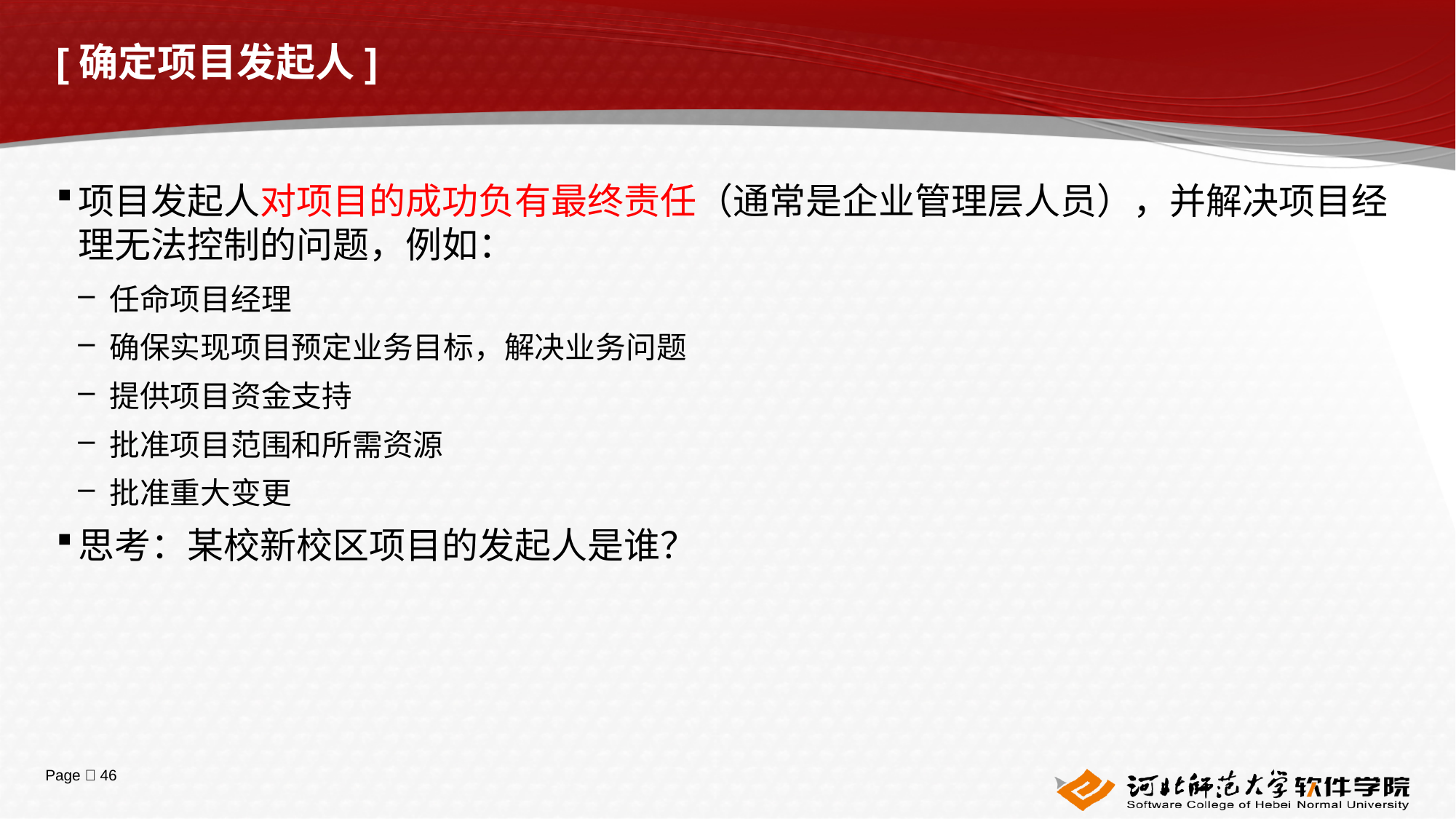

# [确定项目发起人]
项目发起人对项目的成功负有最终责任（通常是企业管理层人员），并解决项目经理无法控制的问题，例如：
任命项目经理
确保实现项目预定业务目标，解决业务问题
提供项目资金支持
批准项目范围和所需资源
批准重大变更
思考：某校新校区项目的发起人是谁？